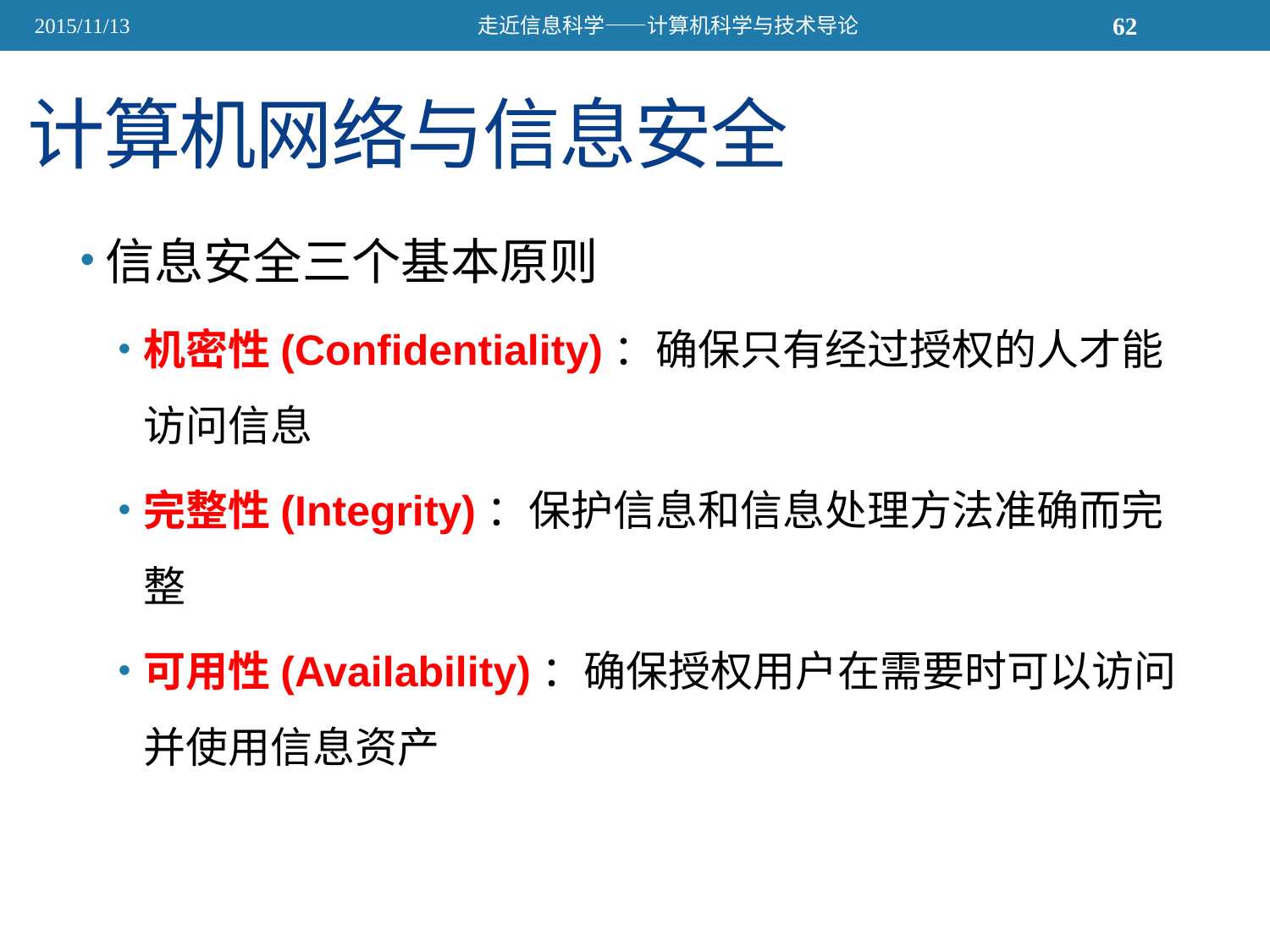

2015/11/13
走近信息科学——计算机科学与技术导论
62
# 计算机网络与信息安全
信息安全三个基本原则
机密性(Confidentiality)：确保只有经过授权的人才能访问信息
完整性(Integrity)：保护信息和信息处理方法准确而完整
可用性(Availability)：确保授权用户在需要时可以访问并使用信息资产